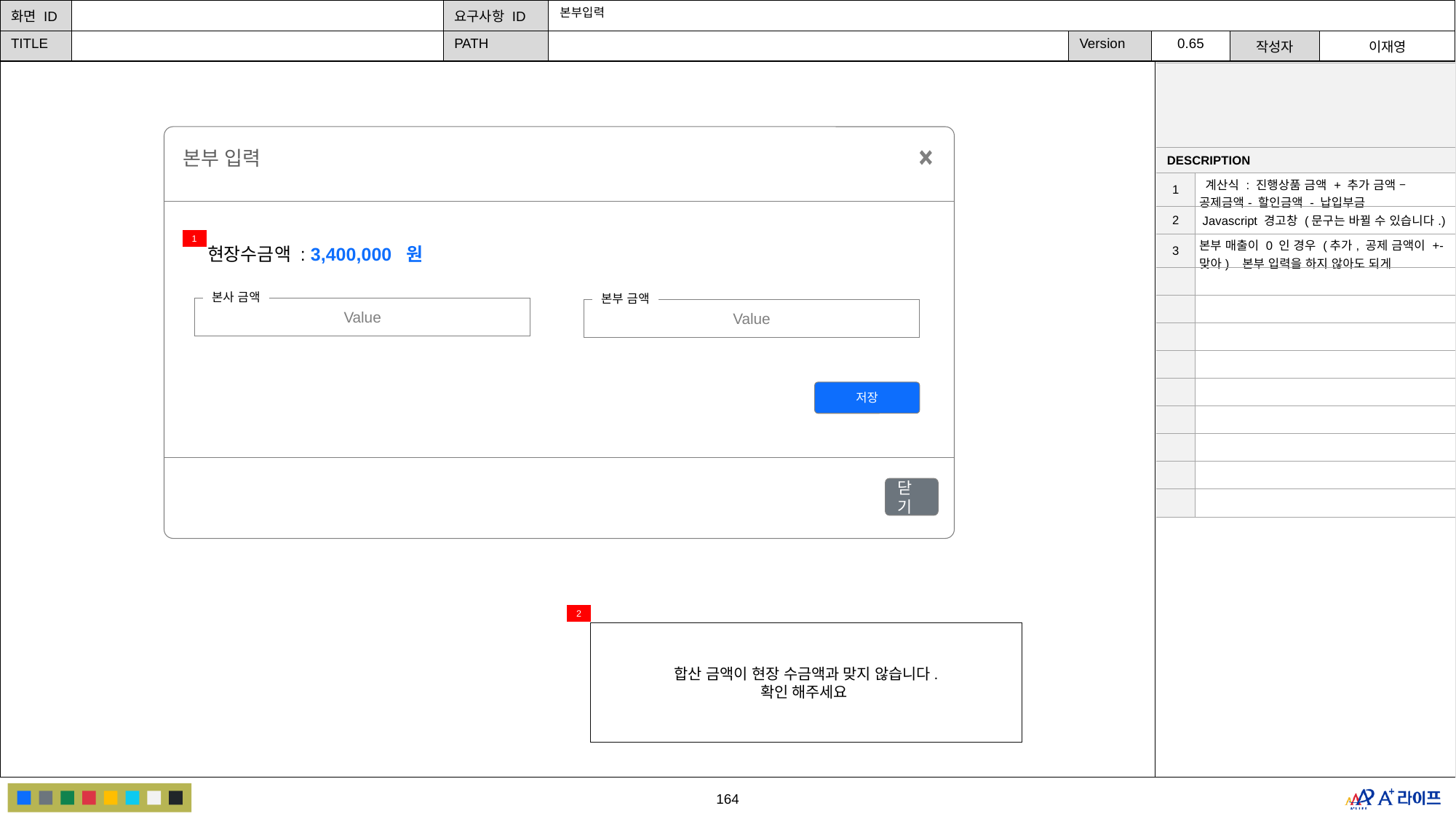

본부입력

|  |  |
| --- | --- |
| DESCRIPTION |  |
| 1 | 계산식 : 진행상품 금액 + 추가 금액 – 공제금액- 할인금액 - 납입부금 |
| 2 | Javascript 경고창 (문구는 바뀔 수 있습니다.) |
| 3 | 본부 매출이 0 인 경우 (추가, 공제 금액이 +- 맞아) 본부 입력을 하지 않아도 되게 |
|  |  |
|  |  |
|  |  |
|  |  |
|  |  |
|  |  |
|  |  |
|  |  |
|  |  |
본부 입력

1
현장수금액 : 3,400,000  원
본사 금액
본부 금액
Value
Value
저장
닫기
2

합산 금액이 현장 수금액과 맞지 않습니다.
확인 해주세요